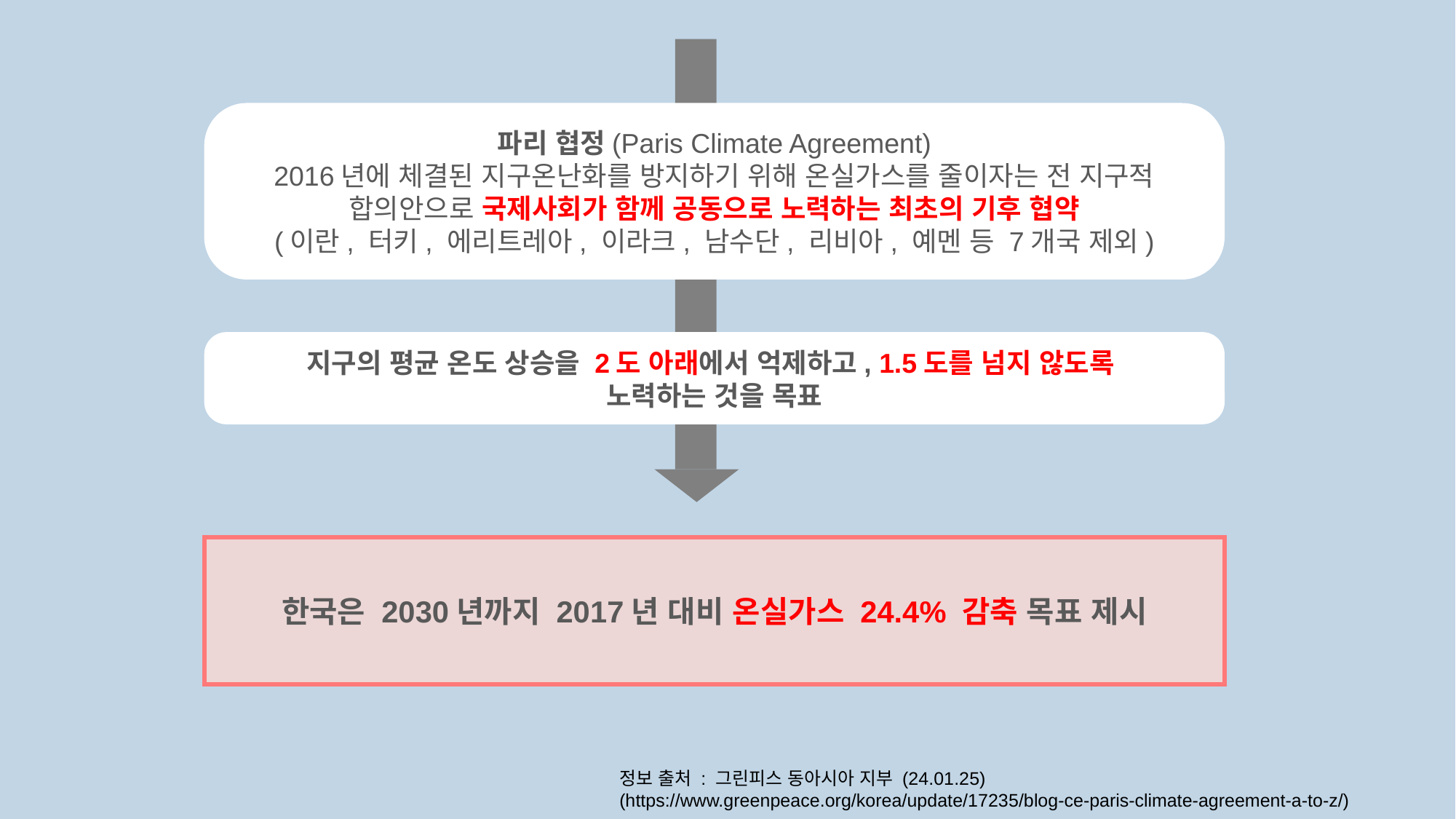

파리 협정(Paris Climate Agreement)
2016년에 체결된 지구온난화를 방지하기 위해 온실가스를 줄이자는 전 지구적 합의안으로 국제사회가 함께 공동으로 노력하는 최초의 기후 협약
(이란, 터키, 에리트레아, 이라크, 남수단, 리비아, 예멘 등 7개국 제외)
지구의 평균 온도 상승을 2도 아래에서 억제하고, 1.5도를 넘지 않도록
노력하는 것을 목표
한국은 2030년까지 2017년 대비 온실가스 24.4% 감축 목표 제시
정보 출처 : 그린피스 동아시아 지부 (24.01.25)
(https://www.greenpeace.org/korea/update/17235/blog-ce-paris-climate-agreement-a-to-z/)